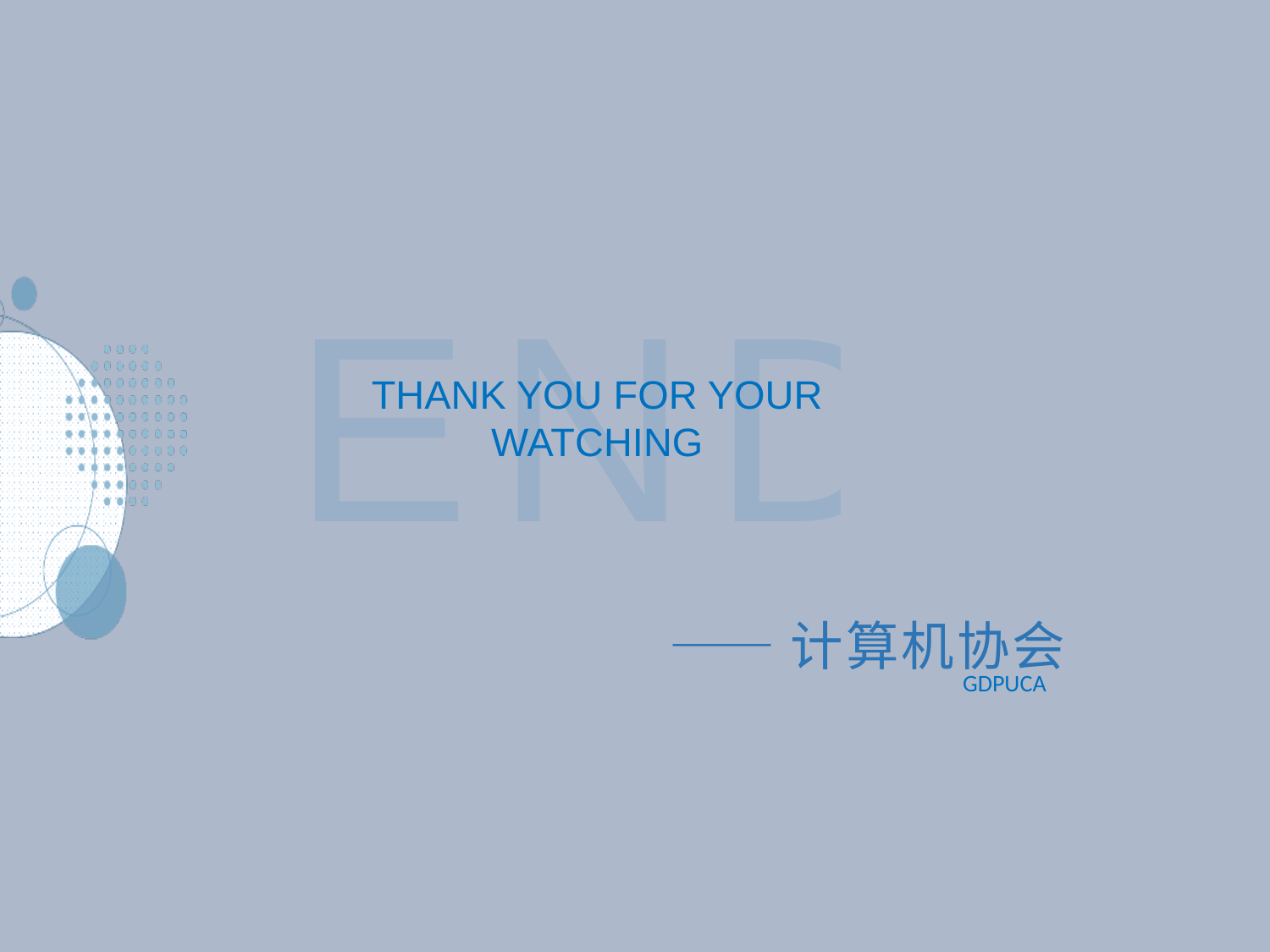

END
THANK YOU FOR YOUR WATCHING
——计算机协会

GDPUCA